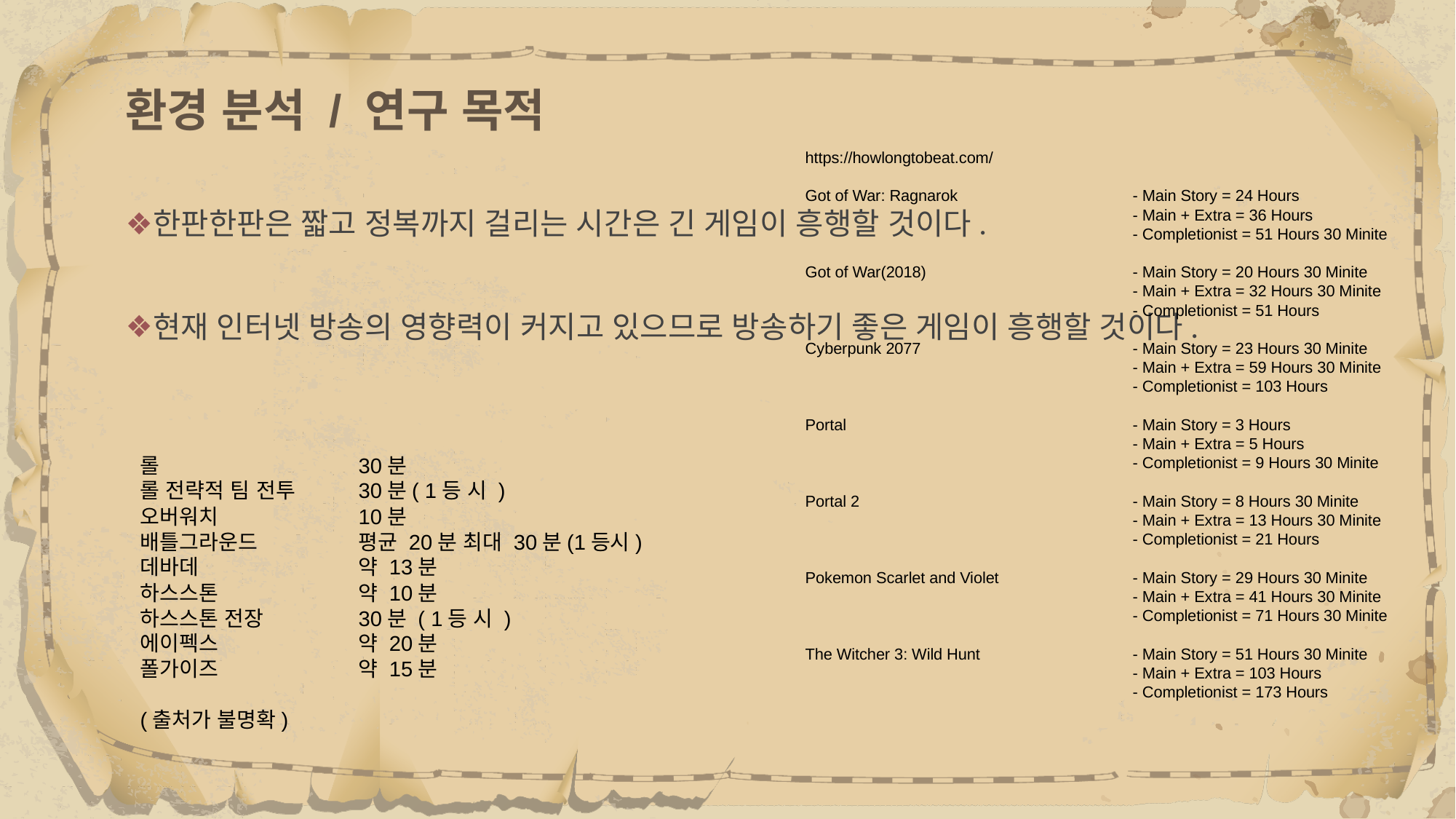

# 환경 분석 / 연구 목적
https://howlongtobeat.com/

Got of War: Ragnarok 		- Main Story = 24 Hours
			- Main + Extra = 36 Hours
			- Completionist = 51 Hours 30 Minite

Got of War(2018) 		- Main Story = 20 Hours 30 Minite
			- Main + Extra = 32 Hours 30 Minite
			- Completionist = 51 Hours

Cyberpunk 2077 		- Main Story = 23 Hours 30 Minite
			- Main + Extra = 59 Hours 30 Minite
			- Completionist = 103 Hours

Portal	 		- Main Story = 3 Hours
			- Main + Extra = 5 Hours
			- Completionist = 9 Hours 30 Minite

Portal 2	 		- Main Story = 8 Hours 30 Minite
			- Main + Extra = 13 Hours 30 Minite
			- Completionist = 21 Hours

Pokemon Scarlet and Violet 		- Main Story = 29 Hours 30 Minite
			- Main + Extra = 41 Hours 30 Minite
			- Completionist = 71 Hours 30 Minite

The Witcher 3: Wild Hunt 		- Main Story = 51 Hours 30 Minite
			- Main + Extra = 103 Hours
			- Completionist = 173 Hours
한판한판은 짧고 정복까지 걸리는 시간은 긴 게임이 흥행할 것이다.

현재 인터넷 방송의 영향력이 커지고 있으므로 방송하기 좋은 게임이 흥행할 것이다.

롤		30분
롤 전략적 팀 전투  	30분( 1등 시 )
오버워치		10분
배틀그라운드	평균 20분 최대 30분(1등시)
데바데		약 13분
하스스톤		약 10분
하스스톤 전장	30분 ( 1등 시 )
에이펙스		약 20분
폴가이즈		약 15분

(출처가 불명확)